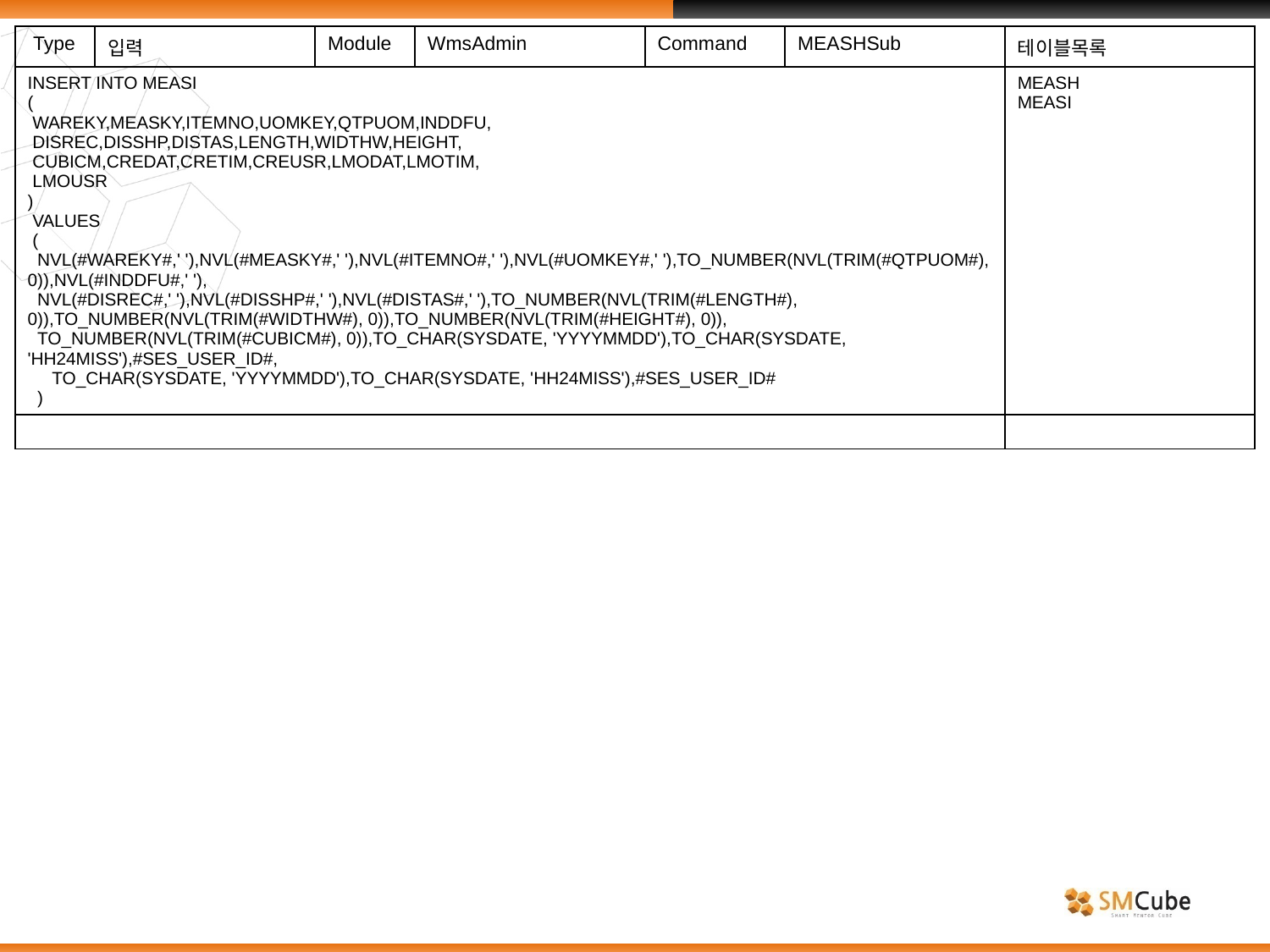

| Type | 입력 | Module | WmsAdmin | Command | MEASHSub | 테이블목록 |
| --- | --- | --- | --- | --- | --- | --- |
| INSERT INTO MEASI ( WAREKY,MEASKY,ITEMNO,UOMKEY,QTPUOM,INDDFU, DISREC,DISSHP,DISTAS,LENGTH,WIDTHW,HEIGHT, CUBICM,CREDAT,CRETIM,CREUSR,LMODAT,LMOTIM, LMOUSR ) VALUES ( NVL(#WAREKY#,' '),NVL(#MEASKY#,' '),NVL(#ITEMNO#,' '),NVL(#UOMKEY#,' '),TO\_NUMBER(NVL(TRIM(#QTPUOM#), 0)),NVL(#INDDFU#,' '), NVL(#DISREC#,' '),NVL(#DISSHP#,' '),NVL(#DISTAS#,' '),TO\_NUMBER(NVL(TRIM(#LENGTH#), 0)),TO\_NUMBER(NVL(TRIM(#WIDTHW#), 0)),TO\_NUMBER(NVL(TRIM(#HEIGHT#), 0)), TO\_NUMBER(NVL(TRIM(#CUBICM#), 0)),TO\_CHAR(SYSDATE, 'YYYYMMDD'),TO\_CHAR(SYSDATE, 'HH24MISS'),#SES\_USER\_ID#, TO\_CHAR(SYSDATE, 'YYYYMMDD'),TO\_CHAR(SYSDATE, 'HH24MISS'),#SES\_USER\_ID# ) |  |  |  |  |  | MEASH MEASI |
|  |  |  |  |  |  |  |